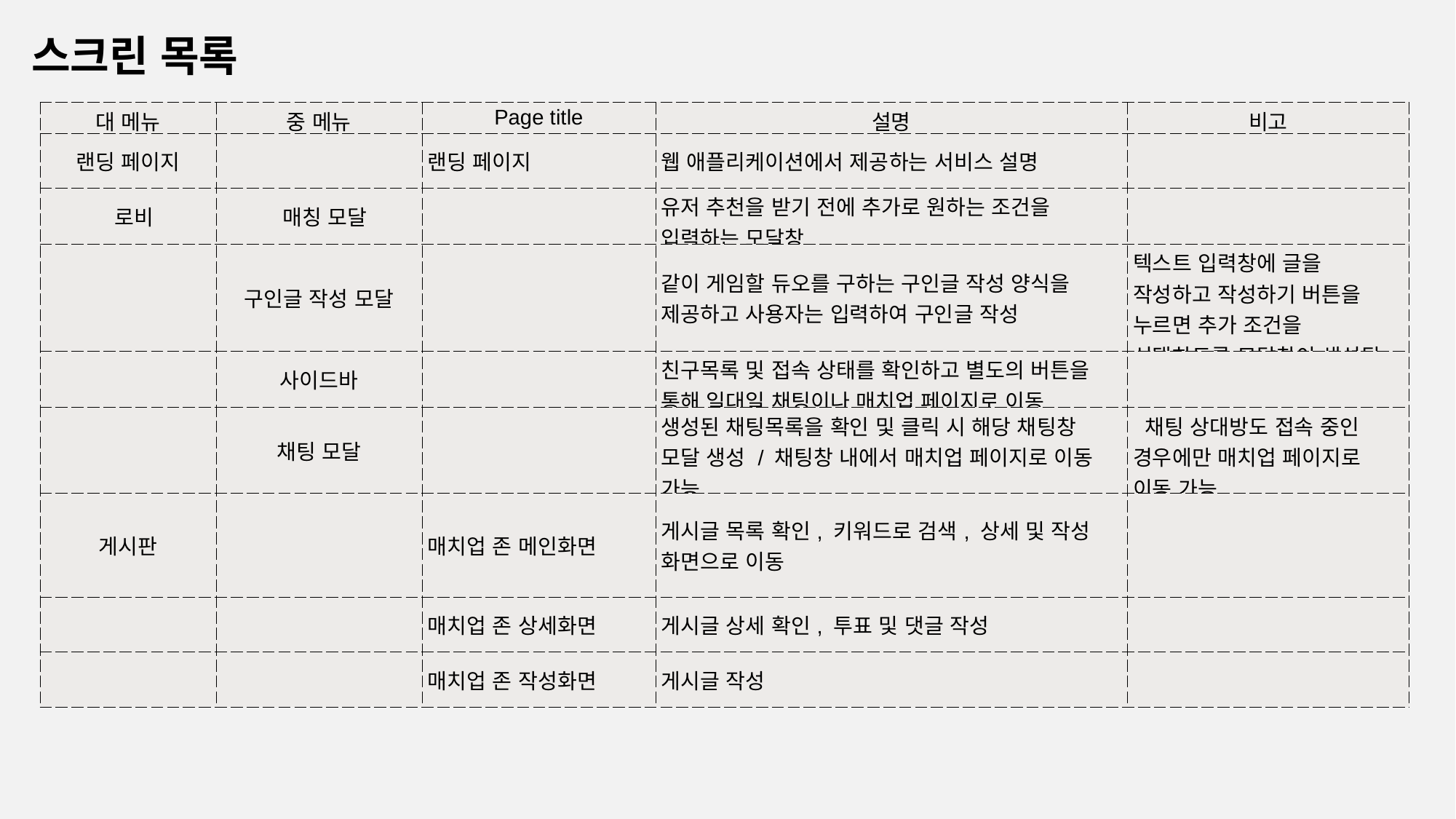

스크린 목록
| 대 메뉴 | 중 메뉴 | Page title | 설명 | 비고 |
| --- | --- | --- | --- | --- |
| 랜딩 페이지 |  | 랜딩 페이지 | 웹 애플리케이션에서 제공하는 서비스 설명 |  |
| 로비 | 매칭 모달 |  | 유저 추천을 받기 전에 추가로 원하는 조건을 입력하는 모달창 |  |
|  | 구인글 작성 모달 |  | 같이 게임할 듀오를 구하는 구인글 작성 양식을 제공하고 사용자는 입력하여 구인글 작성 | 텍스트 입력창에 글을 작성하고 작성하기 버튼을 누르면 추가 조건을 선택하도록 모달창이 생성됨 |
|  | 사이드바 |  | 친구목록 및 접속 상태를 확인하고 별도의 버튼을 통해 일대일 채팅이나 매치업 페이지로 이동 |  |
|  | 채팅 모달 |  | 생성된 채팅목록을 확인 및 클릭 시 해당 채팅창 모달 생성 / 채팅창 내에서 매치업 페이지로 이동 가능 | 채팅 상대방도 접속 중인 경우에만 매치업 페이지로 이동 가능 |
| 게시판 |  | 매치업 존 메인화면 | 게시글 목록 확인, 키워드로 검색, 상세 및 작성 화면으로 이동 |  |
|  |  | 매치업 존 상세화면 | 게시글 상세 확인, 투표 및 댓글 작성 |  |
|  |  | 매치업 존 작성화면 | 게시글 작성 |  |